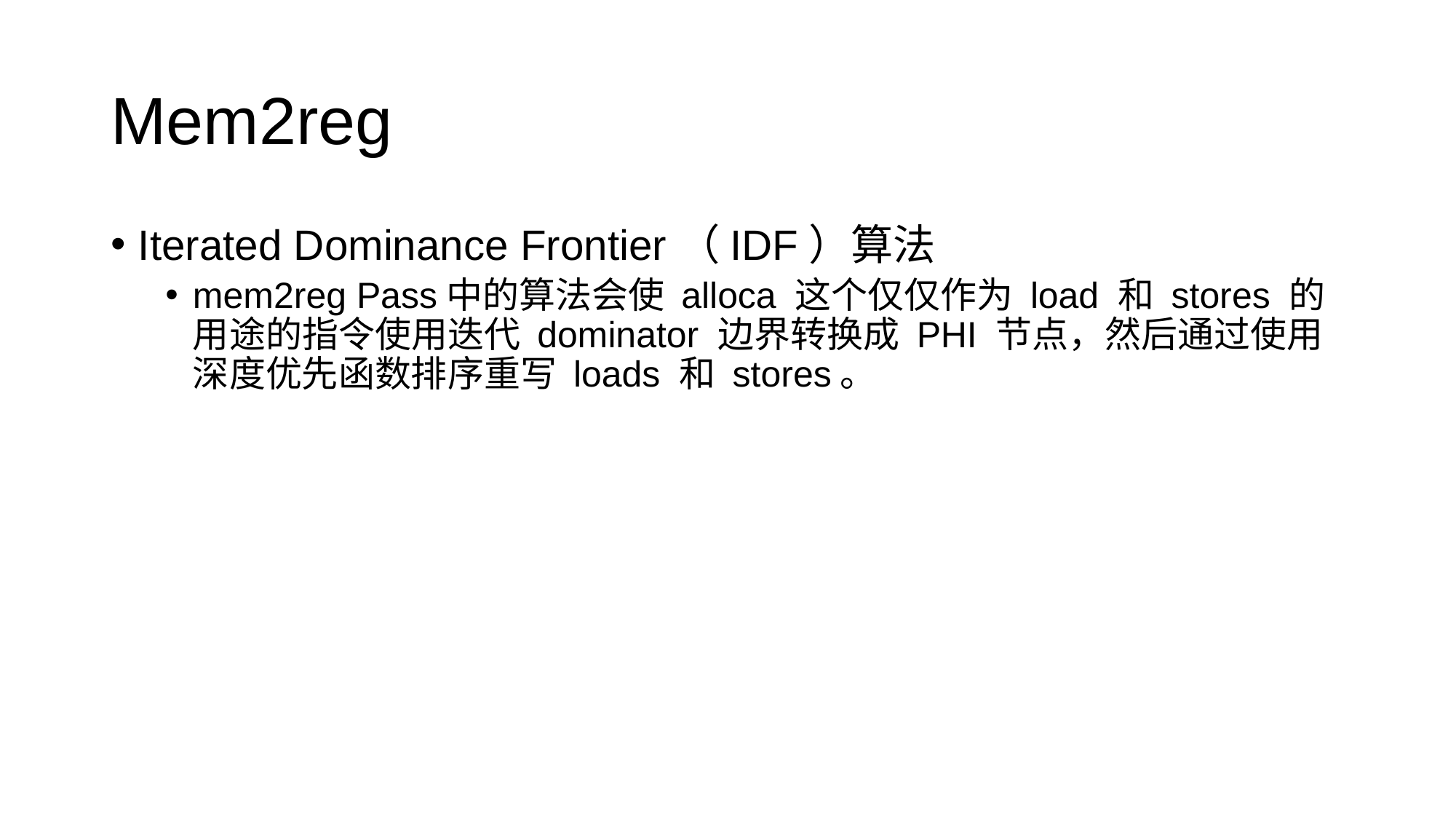

# Mem2reg
Iterated Dominance Frontier（IDF）算法
mem2reg Pass中的算法会使 alloca 这个仅仅作为 load 和 stores 的用途的指令使用迭代 dominator 边界转换成 PHI 节点，然后通过使用深度优先函数排序重写 loads 和 stores。